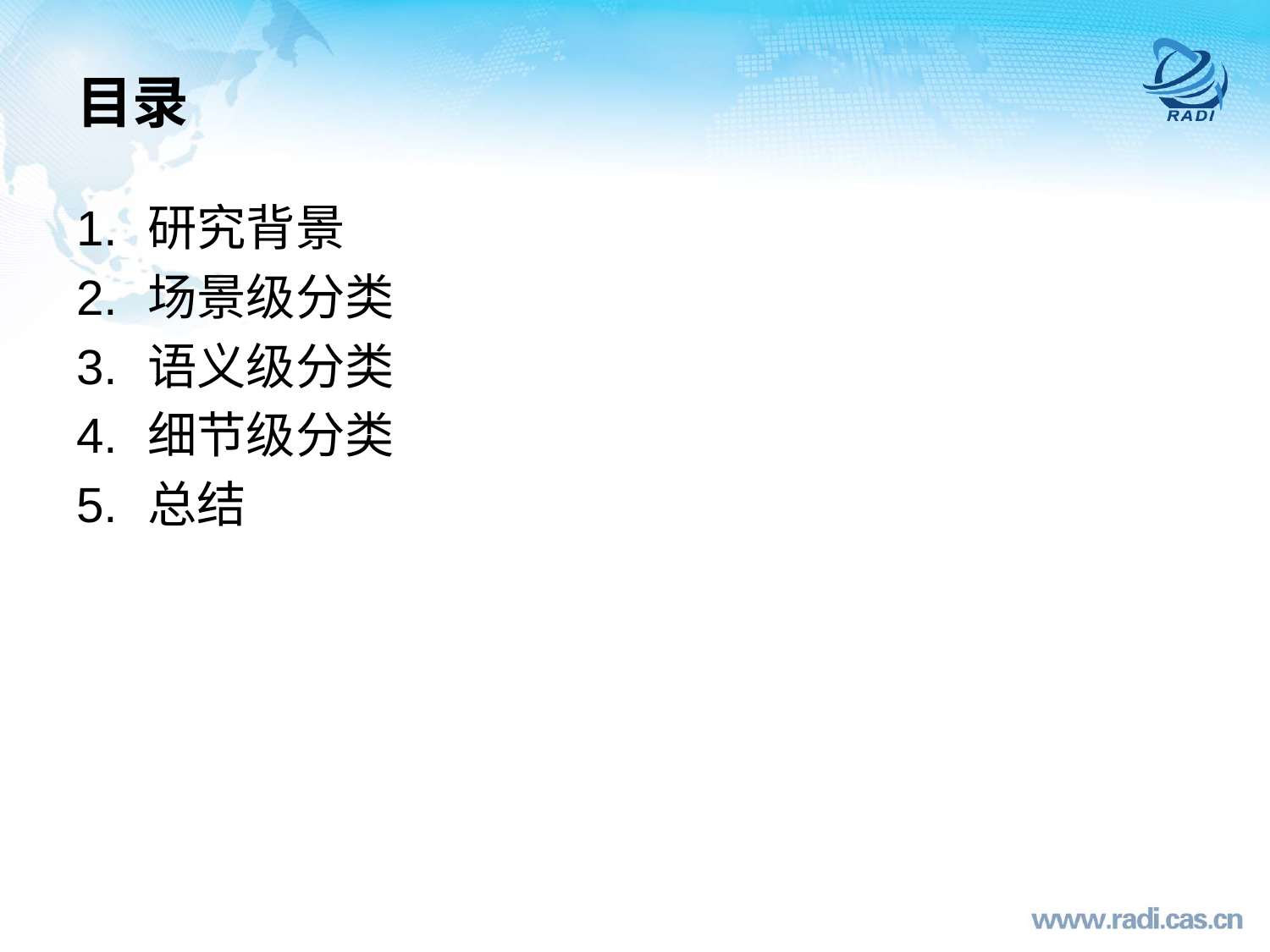

# 目录
研究背景
场景级分类
语义级分类
细节级分类
总结